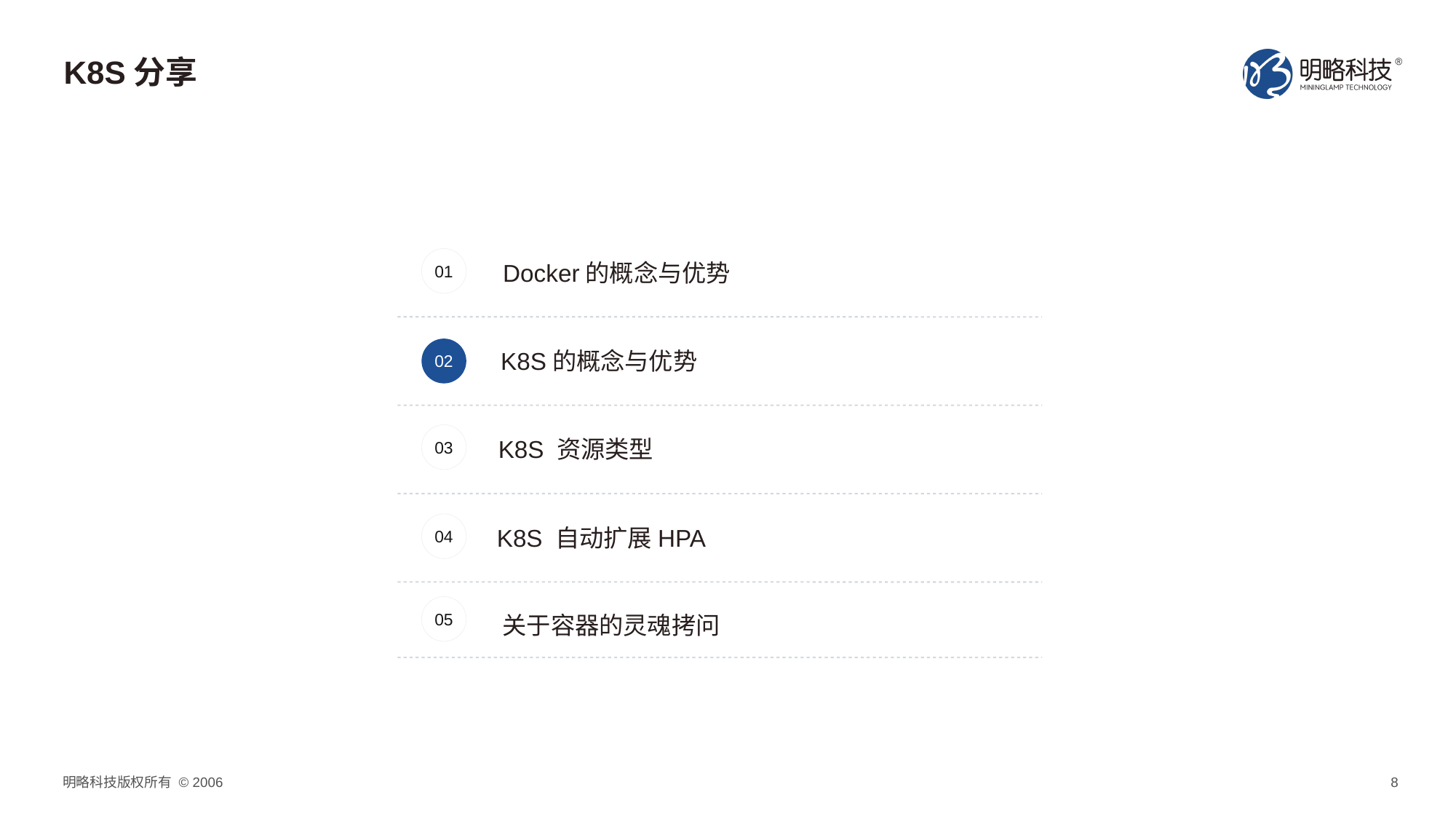

# K8S分享
01
Docker的概念与优势

02
K8S的概念与优势

03
K8S 资源类型

04
K8S 自动扩展HPA

05
关于容器的灵魂拷问

8